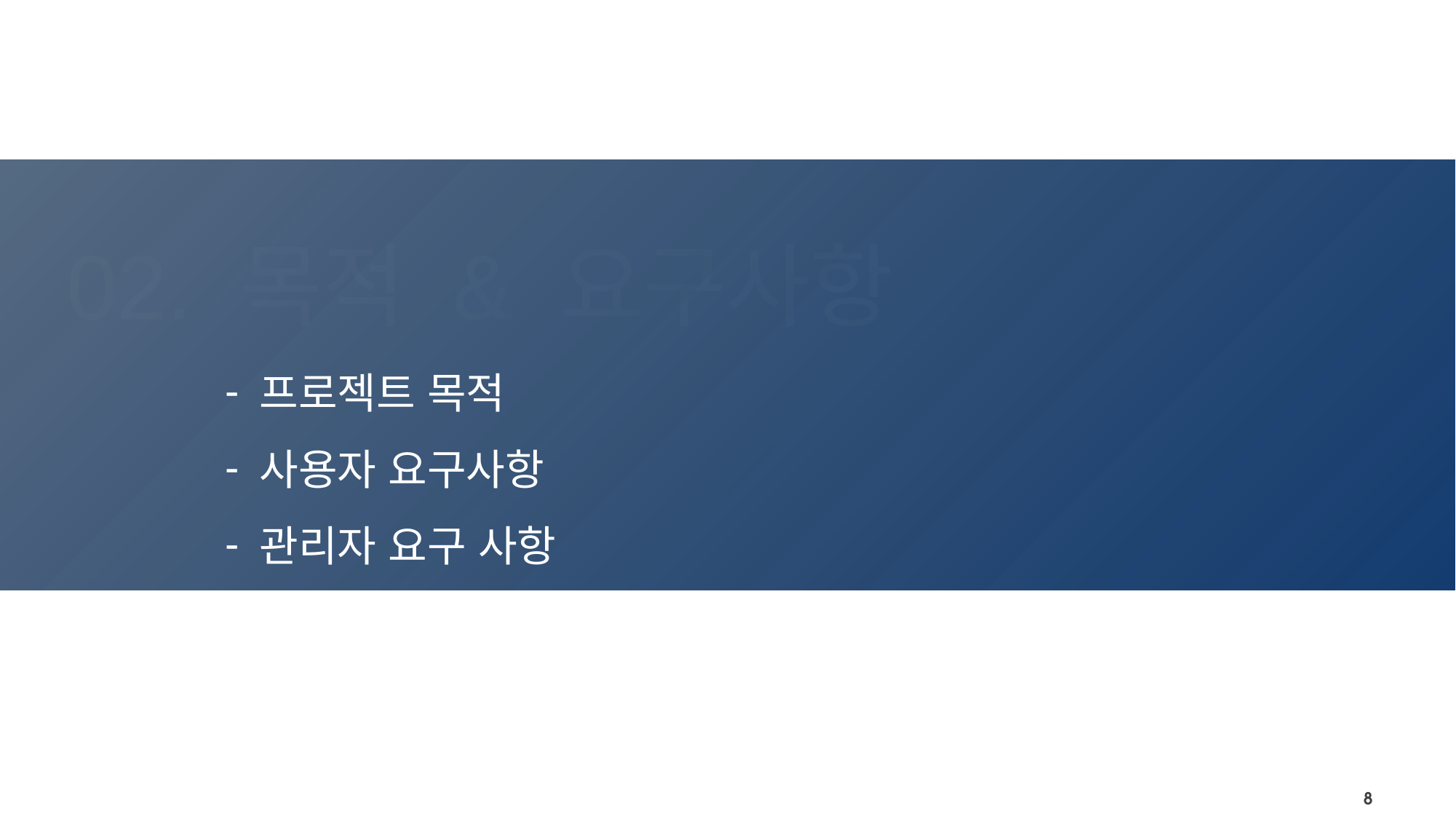

02. 목적 & 요구사항
프로젝트 목적
사용자 요구사항
관리자 요구 사항